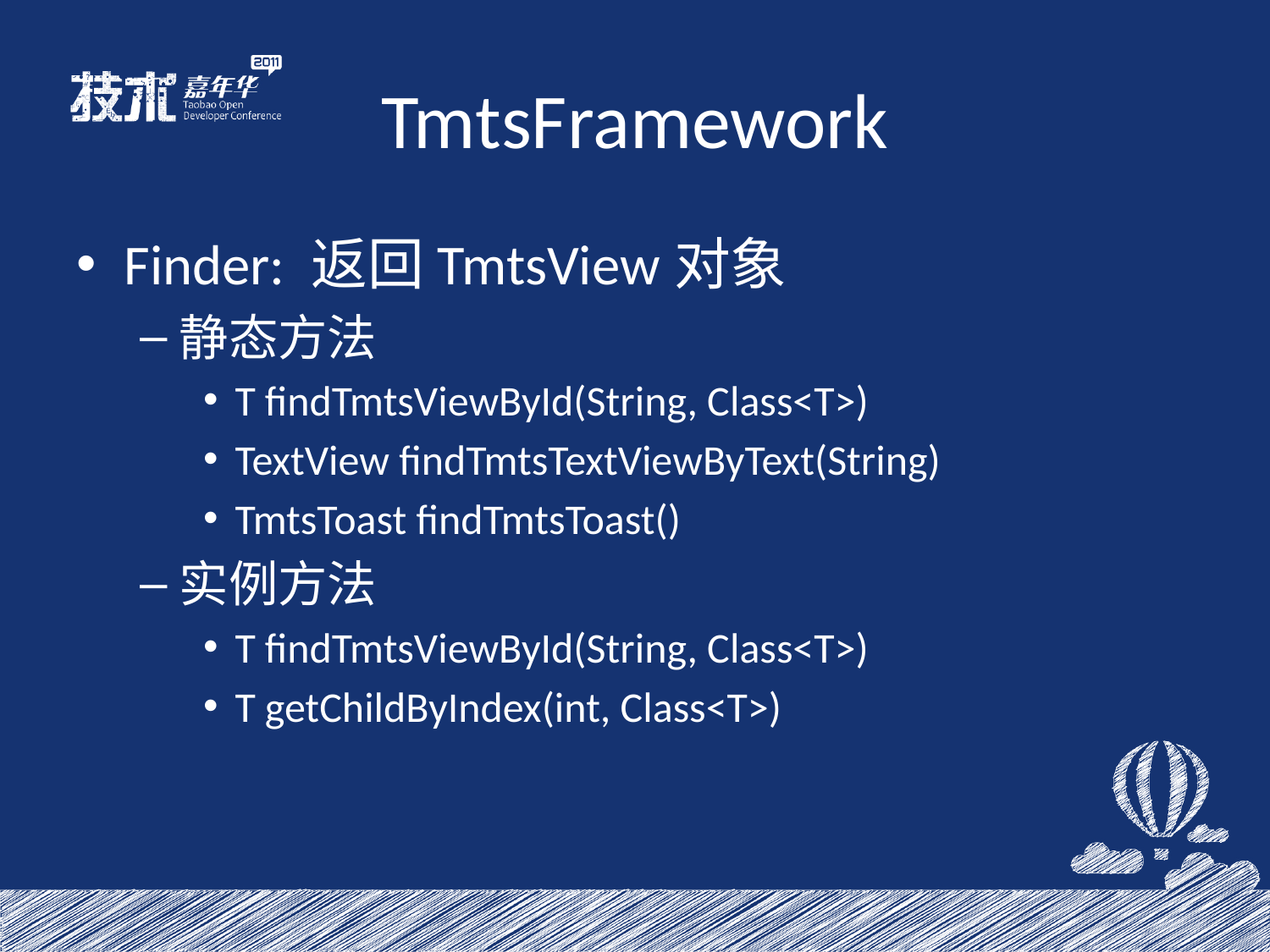

# TmtsFramework
Finder: 返回TmtsView对象
静态方法
T findTmtsViewById(String, Class<T>)
TextView findTmtsTextViewByText(String)
TmtsToast findTmtsToast()
实例方法
T findTmtsViewById(String, Class<T>)
T getChildByIndex(int, Class<T>)